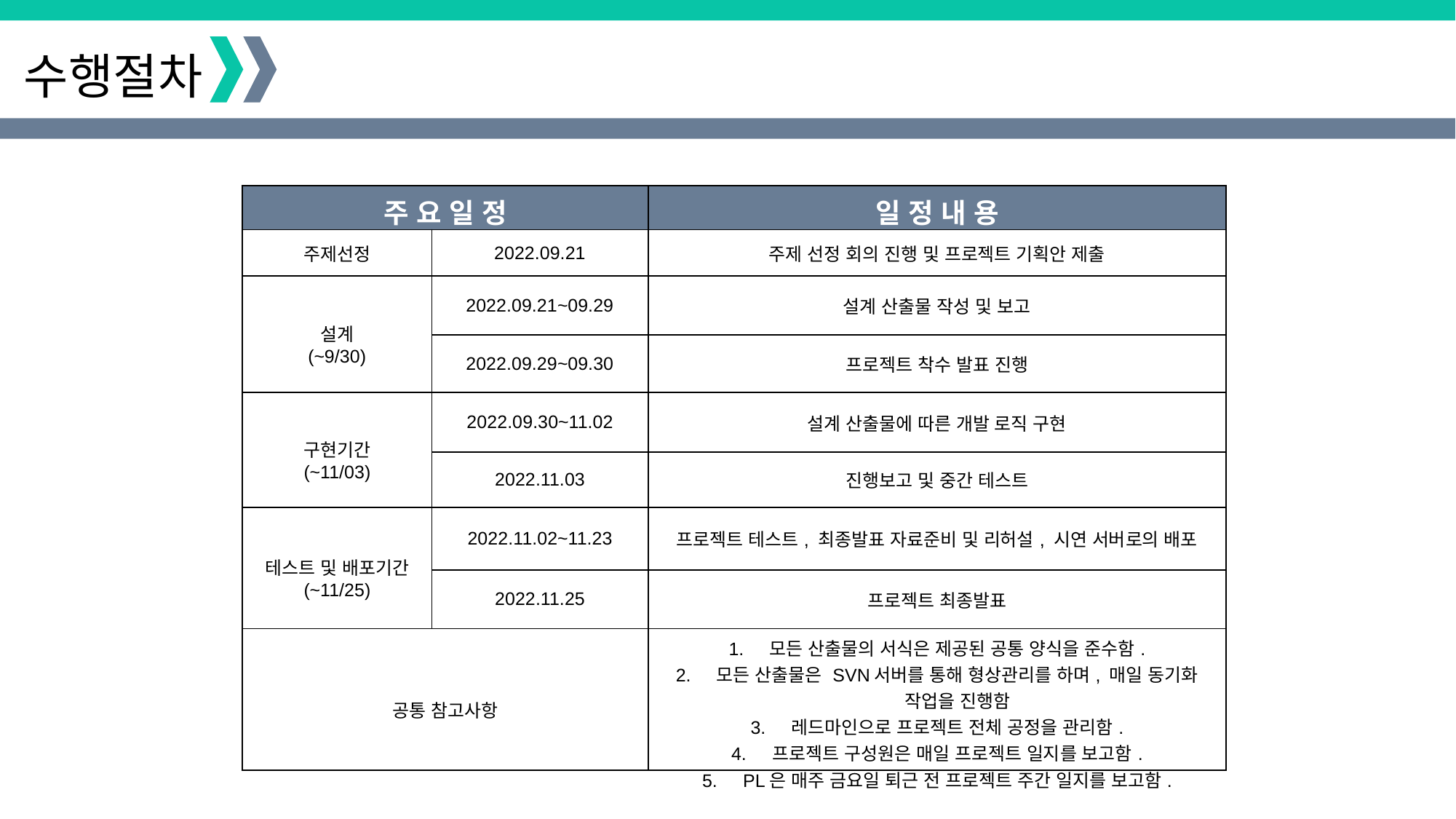

수행절차

| 주 요 일 정 |  | 일 정 내 용 |
| --- | --- | --- |
| 주제선정 | 2022.09.21 | 주제 선정 회의 진행 및 프로젝트 기획안 제출 |
| 설계 (~9/30) | 2022.09.21~09.29 | 설계 산출물 작성 및 보고 |
|  | 2022.09.29~09.30 | 프로젝트 착수 발표 진행 |
| 구현기간 (~11/03) | 2022.09.30~11.02 | 설계 산출물에 따른 개발 로직 구현 |
|  | 2022.11.03 | 진행보고 및 중간 테스트 |
| 테스트 및 배포기간 (~11/25) | 2022.11.02~11.23 | 프로젝트 테스트, 최종발표 자료준비 및 리허설, 시연 서버로의 배포 |
|  | 2022.11.25 | 프로젝트 최종발표 |
| 공통 참고사항 |  | 모든 산출물의 서식은 제공된 공통 양식을 준수함. 모든 산출물은 SVN서버를 통해 형상관리를 하며, 매일 동기화 작업을 진행함 레드마인으로 프로젝트 전체 공정을 관리함. 프로젝트 구성원은 매일 프로젝트 일지를 보고함. PL은 매주 금요일 퇴근 전 프로젝트 주간 일지를 보고함. |